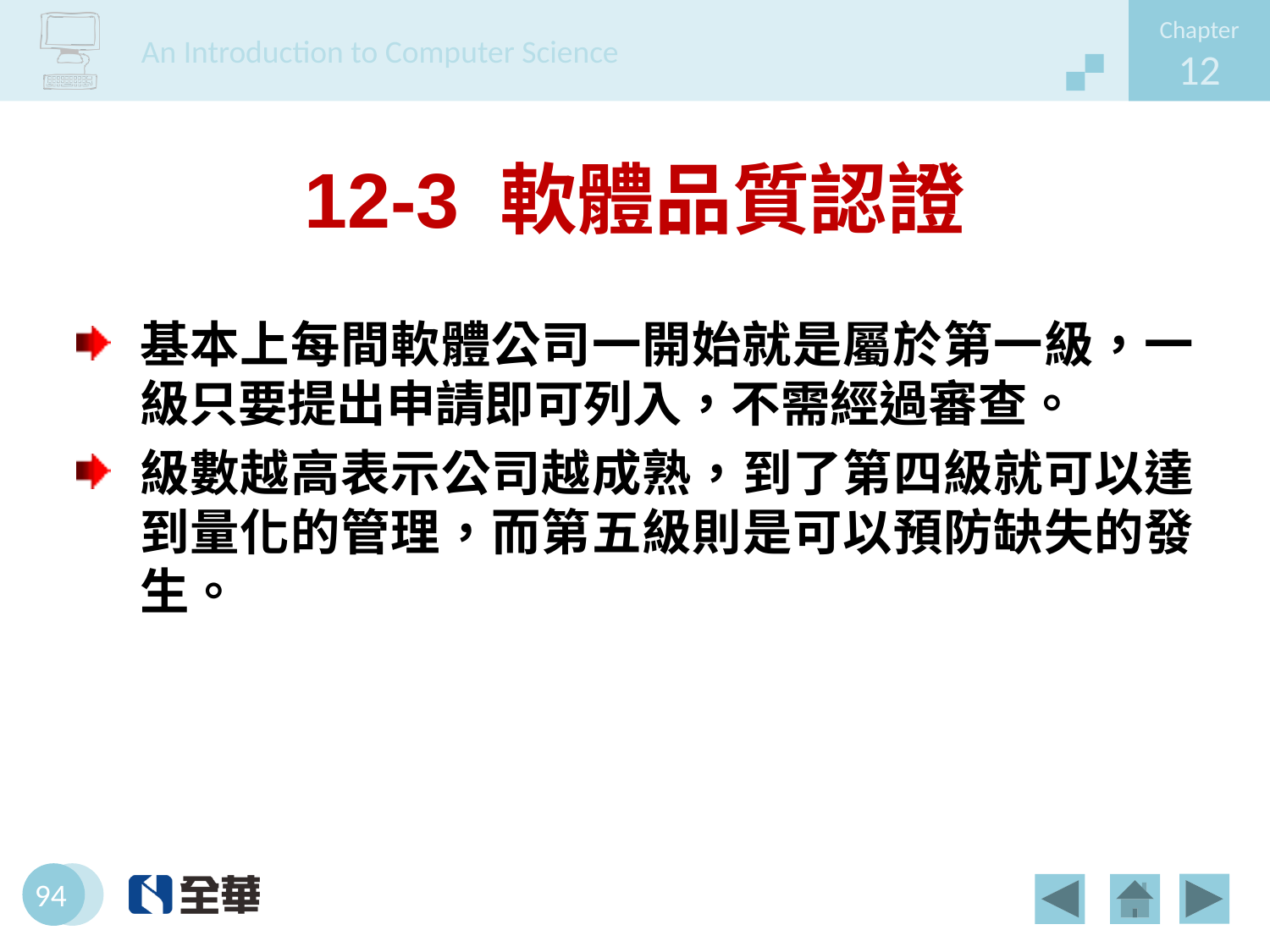

# 12-3 軟體品質認證
基本上每間軟體公司一開始就是屬於第一級，一級只要提出申請即可列入，不需經過審查。
級數越高表示公司越成熟，到了第四級就可以達到量化的管理，而第五級則是可以預防缺失的發生。